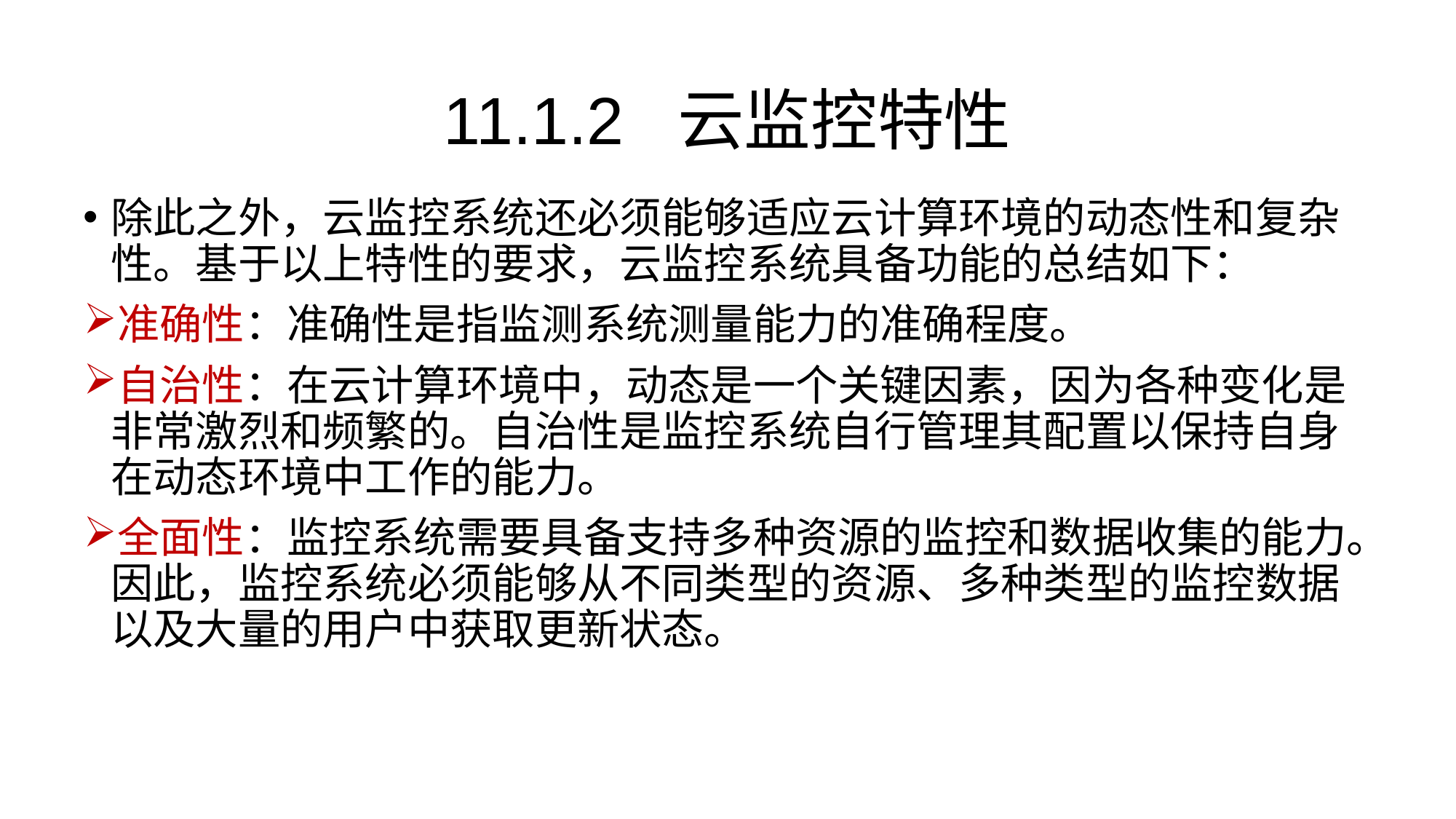

# 11.1.2  云监控特性
除此之外，云监控系统还必须能够适应云计算环境的动态性和复杂性。基于以上特性的要求，云监控系统具备功能的总结如下：
准确性：准确性是指监测系统测量能力的准确程度。
自治性：在云计算环境中，动态是一个关键因素，因为各种变化是非常激烈和频繁的。自治性是监控系统自行管理其配置以保持自身在动态环境中工作的能力。
全面性：监控系统需要具备支持多种资源的监控和数据收集的能力。因此，监控系统必须能够从不同类型的资源、多种类型的监控数据以及大量的用户中获取更新状态。